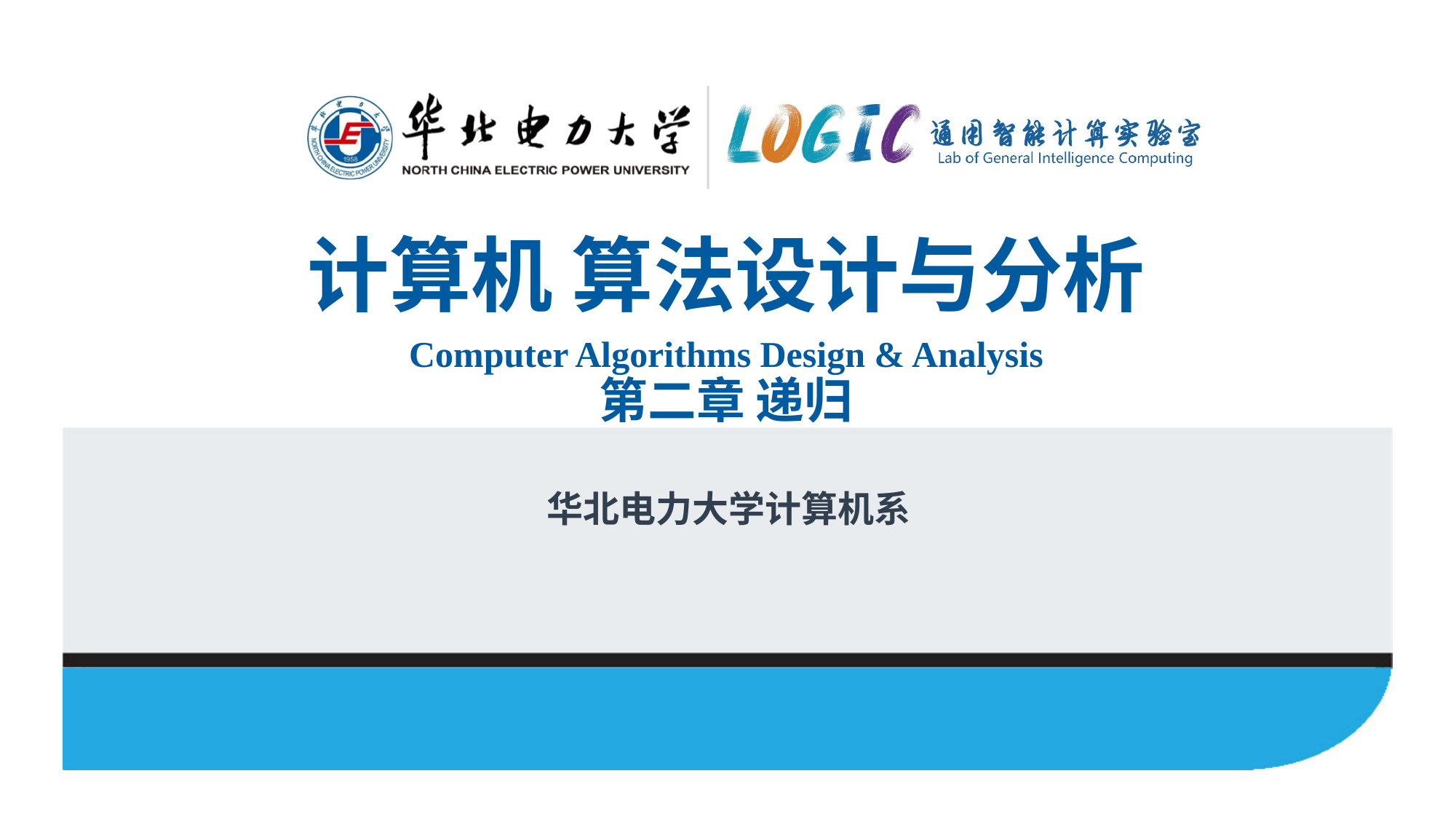

# 计算机 算法设计与分析 Computer Algorithms Design & Analysis 第二章 递归

华北电力大学计算机系